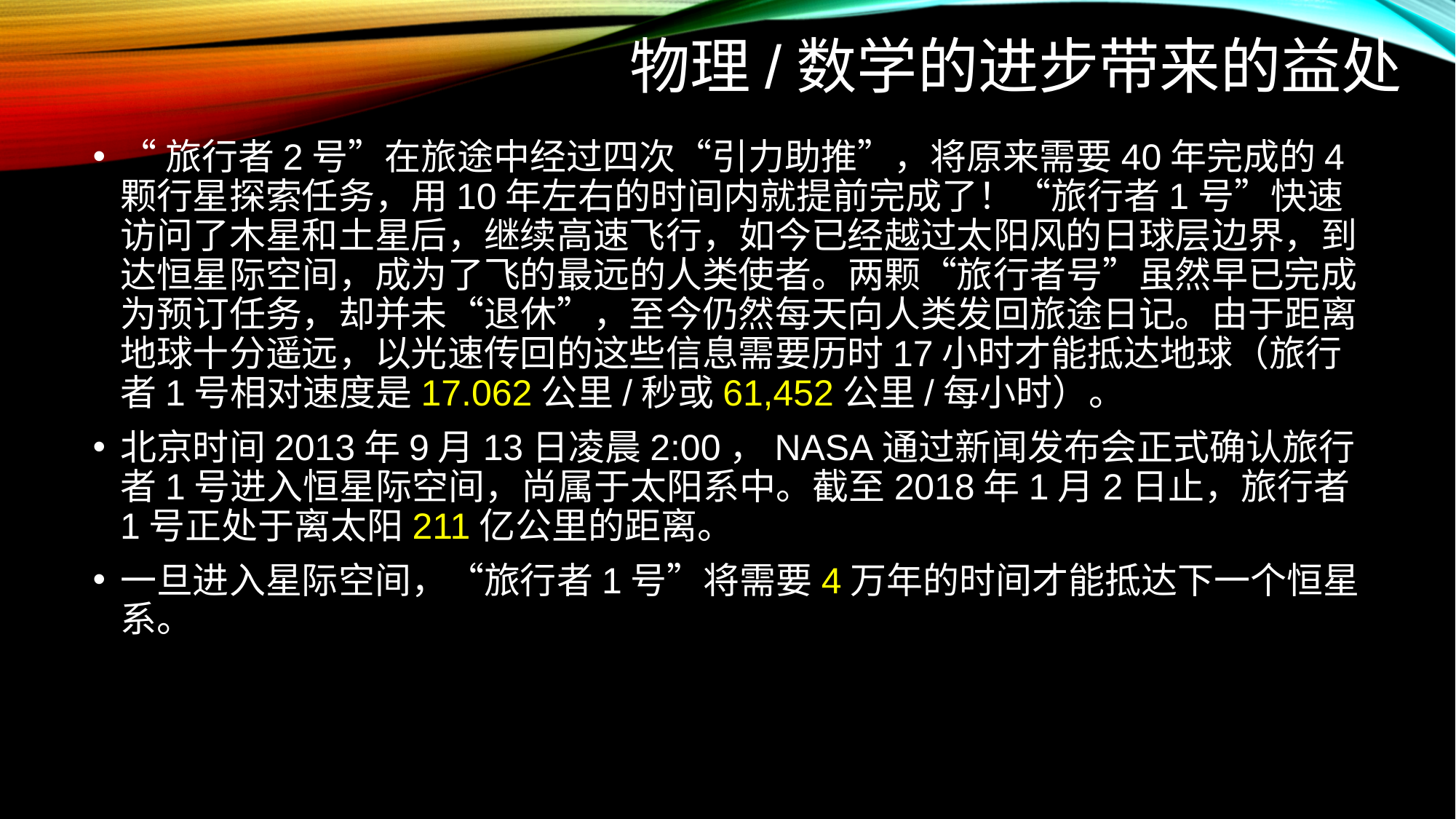

# 物理/数学的进步带来的益处
“旅行者2号”在旅途中经过四次“引力助推”，将原来需要40年完成的4颗行星探索任务，用10年左右的时间内就提前完成了！“旅行者1号”快速访问了木星和土星后，继续高速飞行，如今已经越过太阳风的日球层边界，到达恒星际空间，成为了飞的最远的人类使者。两颗“旅行者号”虽然早已完成为预订任务，却并未“退休”，至今仍然每天向人类发回旅途日记。由于距离地球十分遥远，以光速传回的这些信息需要历时17小时才能抵达地球（旅行者1号相对速度是17.062公里/秒或61,452公里/每小时）。
北京时间2013年9月13日凌晨2:00，NASA通过新闻发布会正式确认旅行者1号进入恒星际空间，尚属于太阳系中。截至2018年1月2日止，旅行者1号正处于离太阳211亿公里的距离。
一旦进入星际空间，“旅行者1号”将需要4万年的时间才能抵达下一个恒星系。